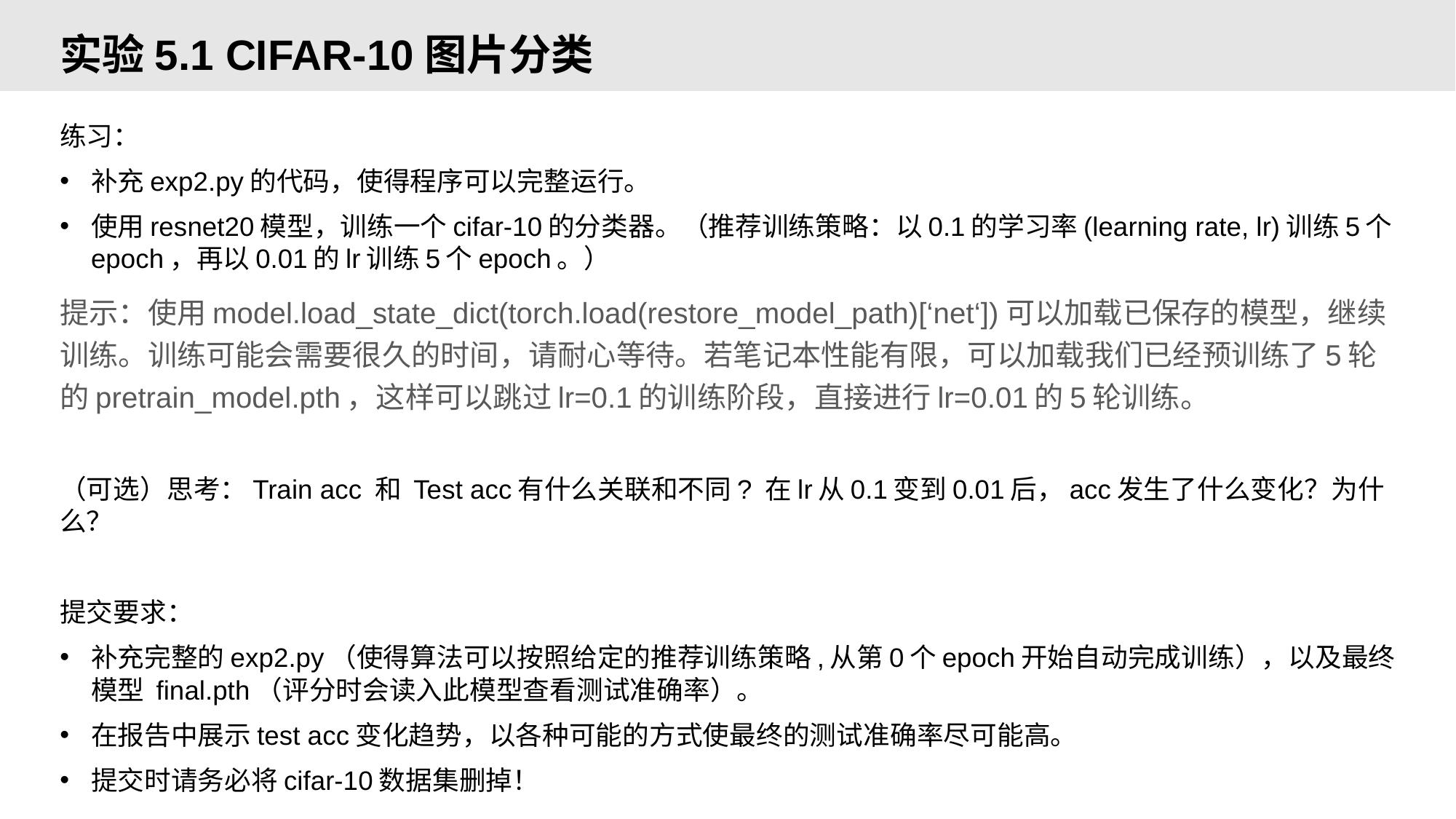

# 实验5.1 CIFAR-10图片分类
练习：
补充exp2.py的代码，使得程序可以完整运行。
使用resnet20模型，训练一个cifar-10的分类器。（推荐训练策略：以0.1的学习率(learning rate, lr)训练5个epoch，再以0.01的lr训练5个epoch。）
提示：使用model.load_state_dict(torch.load(restore_model_path)[‘net‘])可以加载已保存的模型，继续训练。训练可能会需要很久的时间，请耐心等待。若笔记本性能有限，可以加载我们已经预训练了5轮的pretrain_model.pth，这样可以跳过lr=0.1的训练阶段，直接进行lr=0.01的5轮训练。

（可选）思考：Train acc 和 Test acc有什么关联和不同? 在lr从0.1变到0.01后，acc发生了什么变化？为什么？

提交要求：
补充完整的exp2.py（使得算法可以按照给定的推荐训练策略,从第0个epoch开始自动完成训练），以及最终模型 final.pth（评分时会读入此模型查看测试准确率）。
在报告中展示test acc变化趋势，以各种可能的方式使最终的测试准确率尽可能高。
提交时请务必将cifar-10数据集删掉！
14